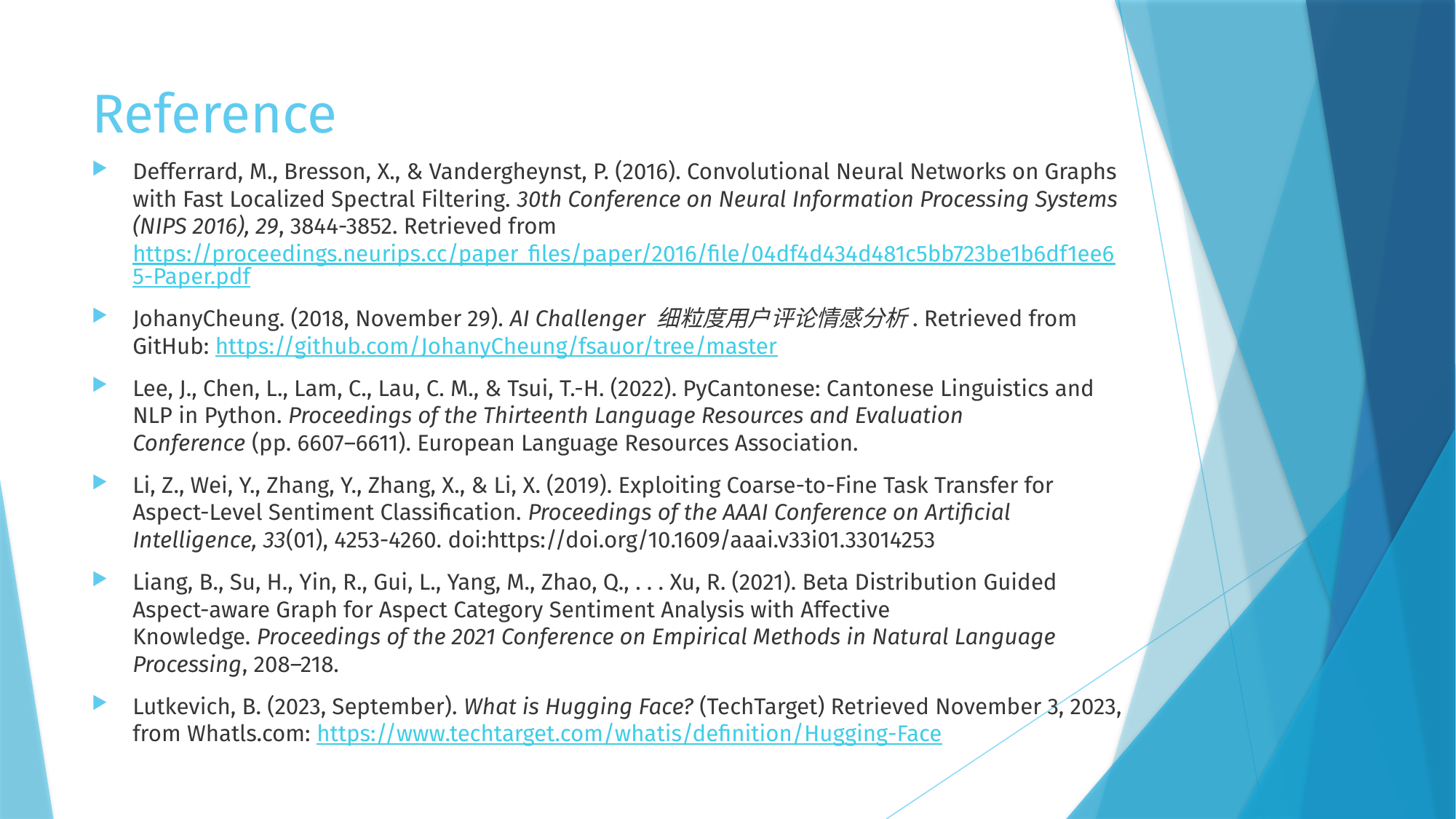

# Reference

Defferrard, M., Bresson, X., & Vandergheynst, P. (2016). Convolutional Neural Networks on Graphs with Fast Localized Spectral Filtering. 30th Conference on Neural Information Processing Systems (NIPS 2016), 29, 3844-3852. Retrieved from https://proceedings.neurips.cc/paper_files/paper/2016/file/04df4d434d481c5bb723be1b6df1ee65-Paper.pdf
JohanyCheung. (2018, November 29). AI Challenger 细粒度用户评论情感分析. Retrieved from GitHub: https://github.com/JohanyCheung/fsauor/tree/master
Lee, J., Chen, L., Lam, C., Lau, C. M., & Tsui, T.-H. (2022). PyCantonese: Cantonese Linguistics and NLP in Python. Proceedings of the Thirteenth Language Resources and Evaluation Conference (pp. 6607–6611). European Language Resources Association.
Li, Z., Wei, Y., Zhang, Y., Zhang, X., & Li, X. (2019). Exploiting Coarse-to-Fine Task Transfer for Aspect-Level Sentiment Classification. Proceedings of the AAAI Conference on Artificial Intelligence, 33(01), 4253-4260. doi:https://doi.org/10.1609/aaai.v33i01.33014253
Liang, B., Su, H., Yin, R., Gui, L., Yang, M., Zhao, Q., . . . Xu, R. (2021). Beta Distribution Guided Aspect-aware Graph for Aspect Category Sentiment Analysis with Affective Knowledge. Proceedings of the 2021 Conference on Empirical Methods in Natural Language Processing, 208–218.
Lutkevich, B. (2023, September). What is Hugging Face? (TechTarget) Retrieved November 3, 2023, from Whatls.com: https://www.techtarget.com/whatis/definition/Hugging-Face